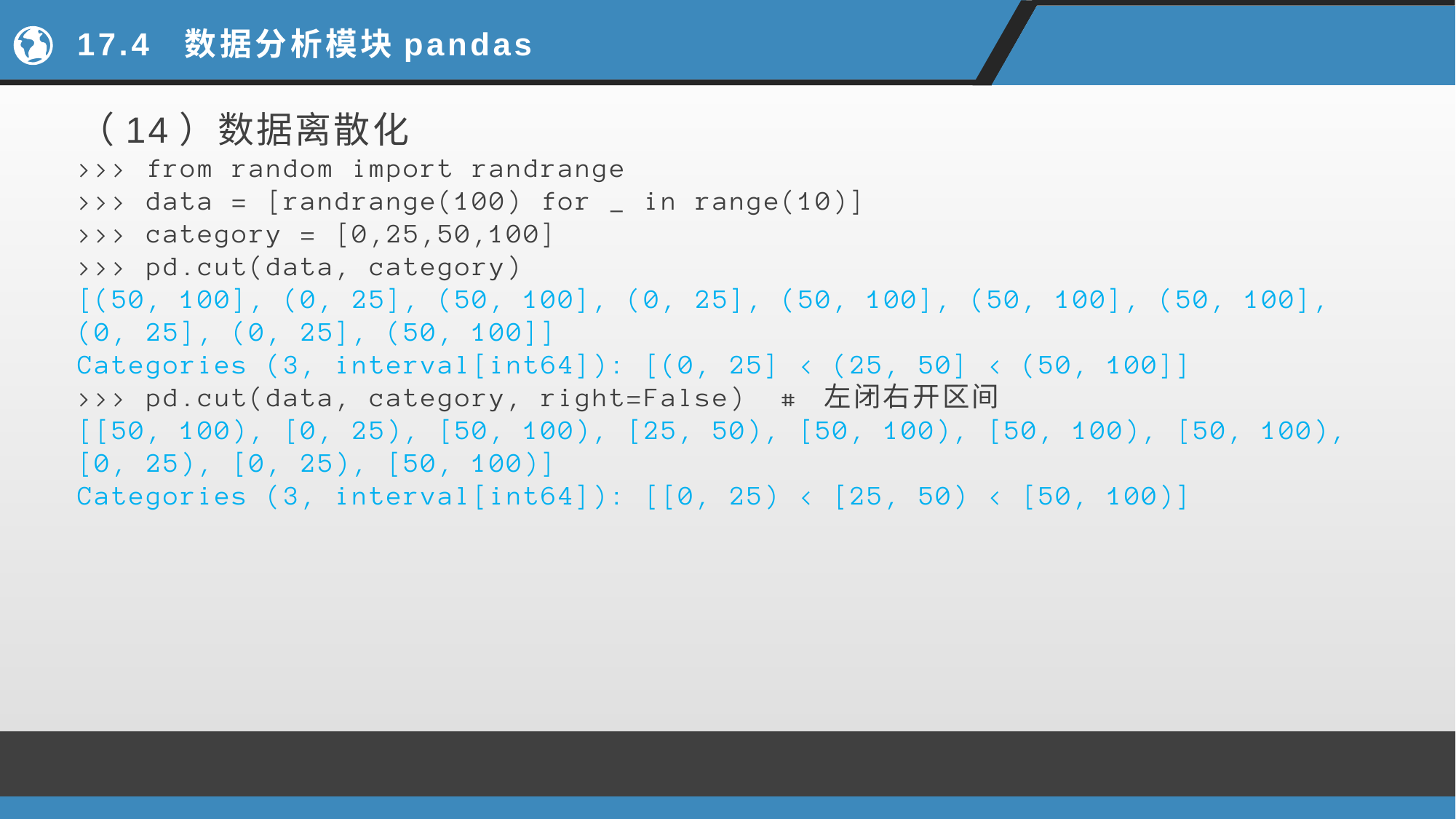

# 17.4  数据分析模块pandas

（14）数据离散化
>>> from random import randrange
>>> data = [randrange(100) for _ in range(10)]
>>> category = [0,25,50,100]
>>> pd.cut(data, category)
[(50, 100], (0, 25], (50, 100], (0, 25], (50, 100], (50, 100], (50, 100], (0, 25], (0, 25], (50, 100]]
Categories (3, interval[int64]): [(0, 25] < (25, 50] < (50, 100]]
>>> pd.cut(data, category, right=False)  # 左闭右开区间
[[50, 100), [0, 25), [50, 100), [25, 50), [50, 100), [50, 100), [50, 100), [0, 25), [0, 25), [50, 100)]
Categories (3, interval[int64]): [[0, 25) < [25, 50) < [50, 100)]